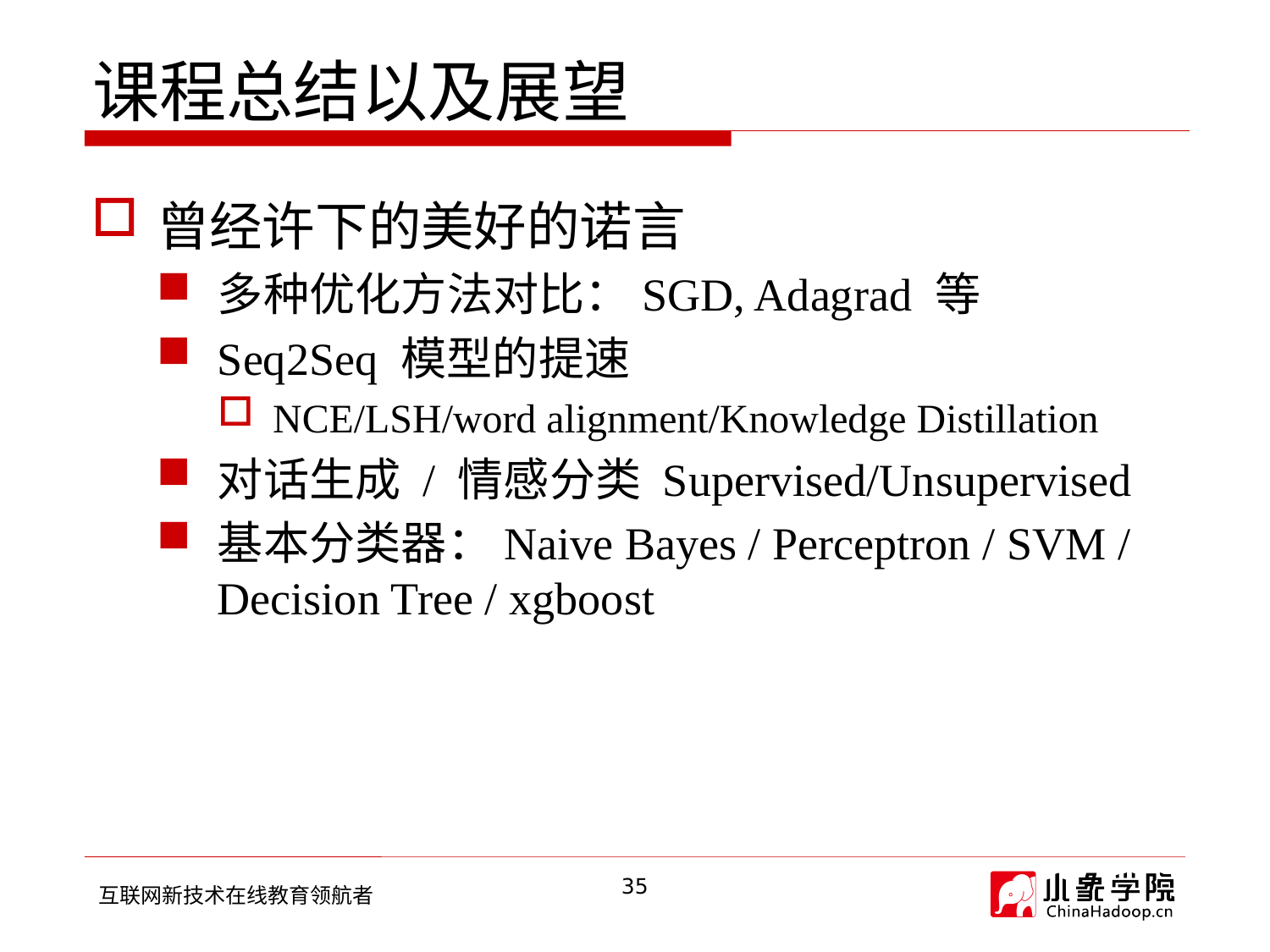

# 课程总结以及展望
曾经许下的美好的诺言
多种优化方法对比：SGD, Adagrad 等
Seq2Seq 模型的提速
NCE/LSH/word alignment/Knowledge Distillation
对话生成 / 情感分类 Supervised/Unsupervised
基本分类器：Naive Bayes / Perceptron / SVM / Decision Tree / xgboost

35